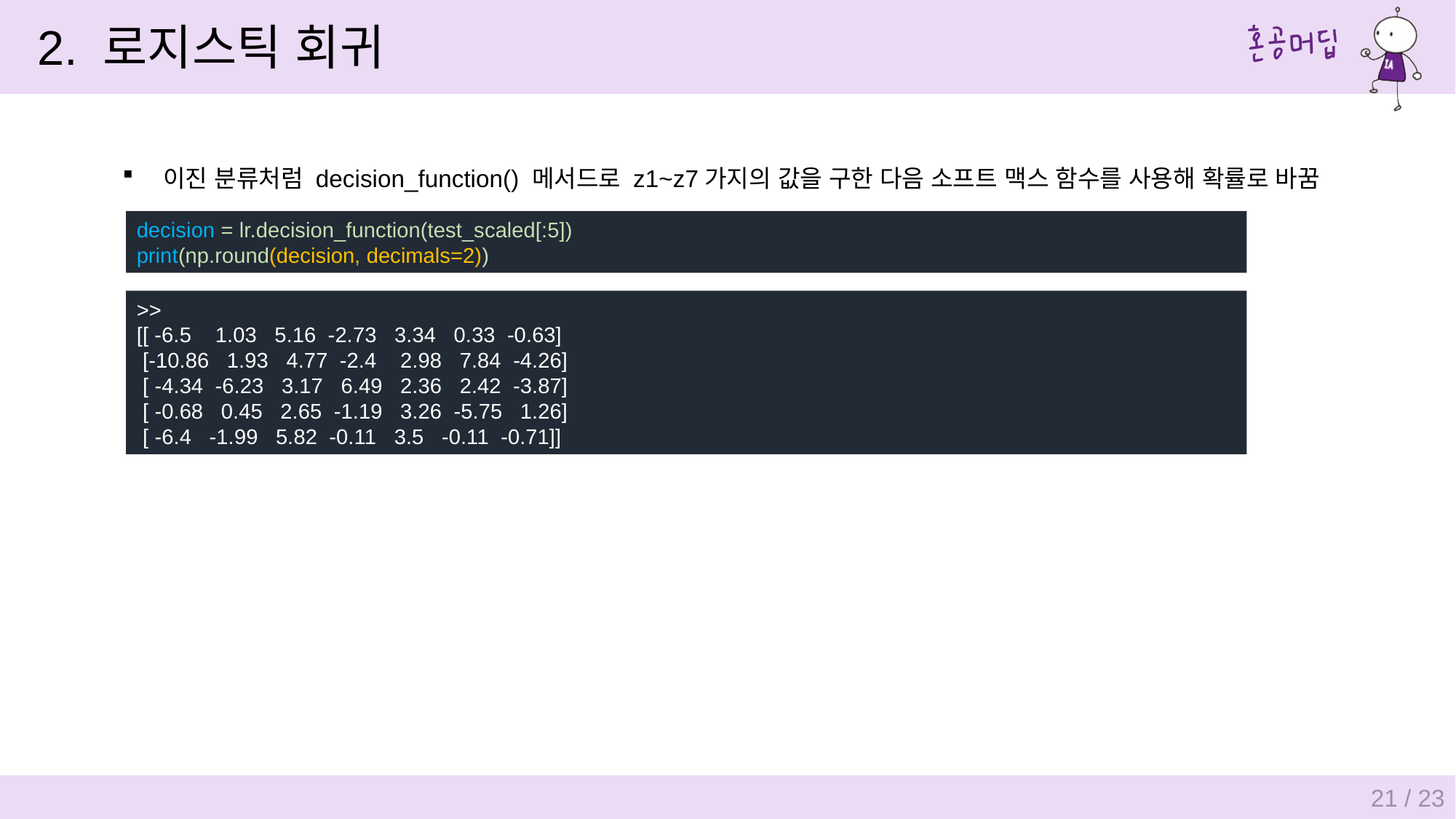

2. 로지스틱 회귀
이진 분류처럼 decision_function() 메서드로 z1~z7가지의 값을 구한 다음 소프트 맥스 함수를 사용해 확률로 바꿈
decision = lr.decision_function(test_scaled[:5])
print(np.round(decision, decimals=2))
>>
[[ -6.5    1.03   5.16  -2.73   3.34   0.33  -0.63]
 [-10.86   1.93   4.77  -2.4    2.98   7.84  -4.26]
 [ -4.34  -6.23   3.17   6.49   2.36   2.42  -3.87]
 [ -0.68   0.45   2.65  -1.19   3.26  -5.75   1.26]
 [ -6.4   -1.99   5.82  -0.11   3.5   -0.11  -0.71]]
21 / 23